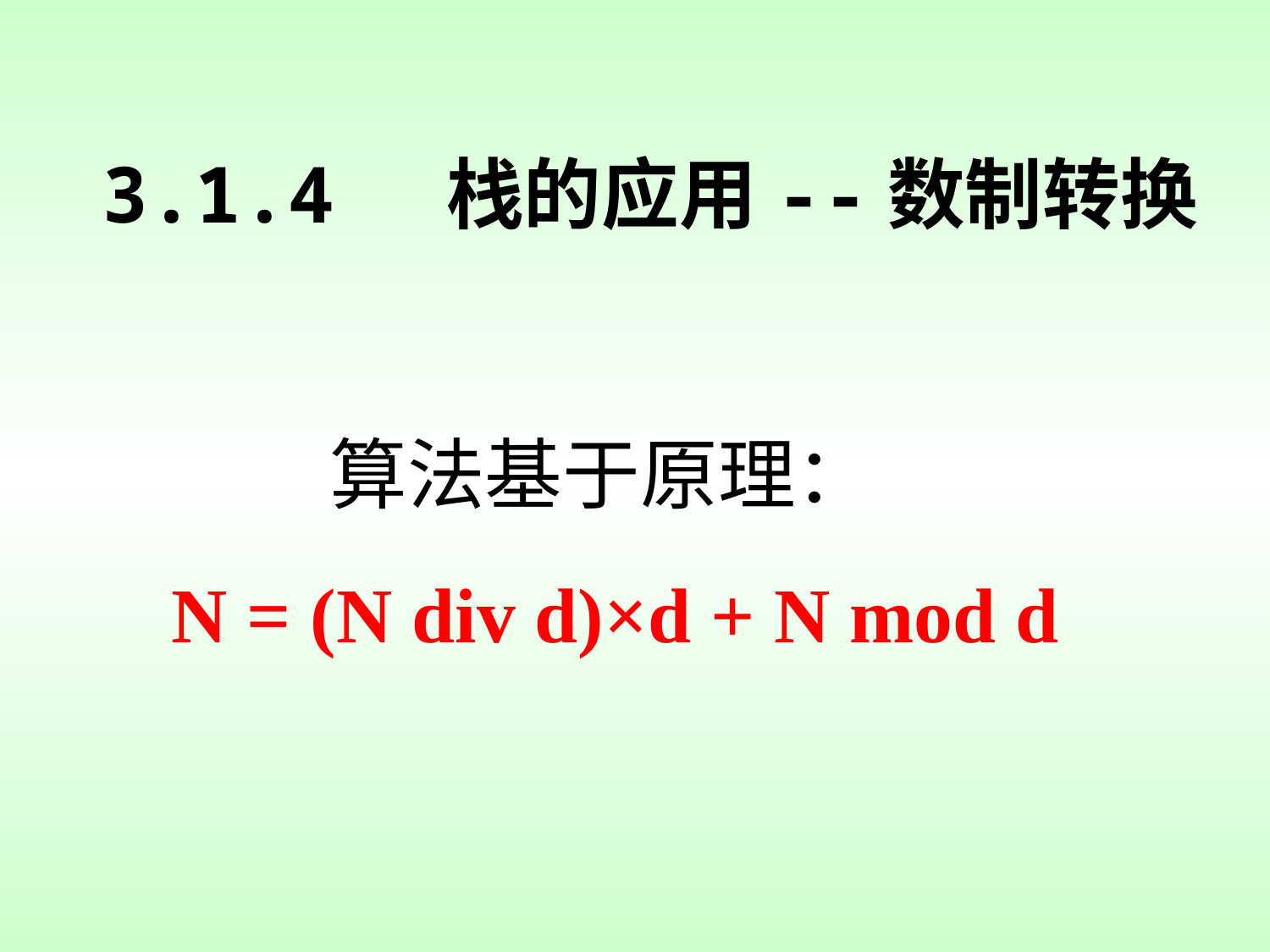

3.1.4  栈的应用--数制转换
  算法基于原理：
     N = (N div d)×d + N mod d